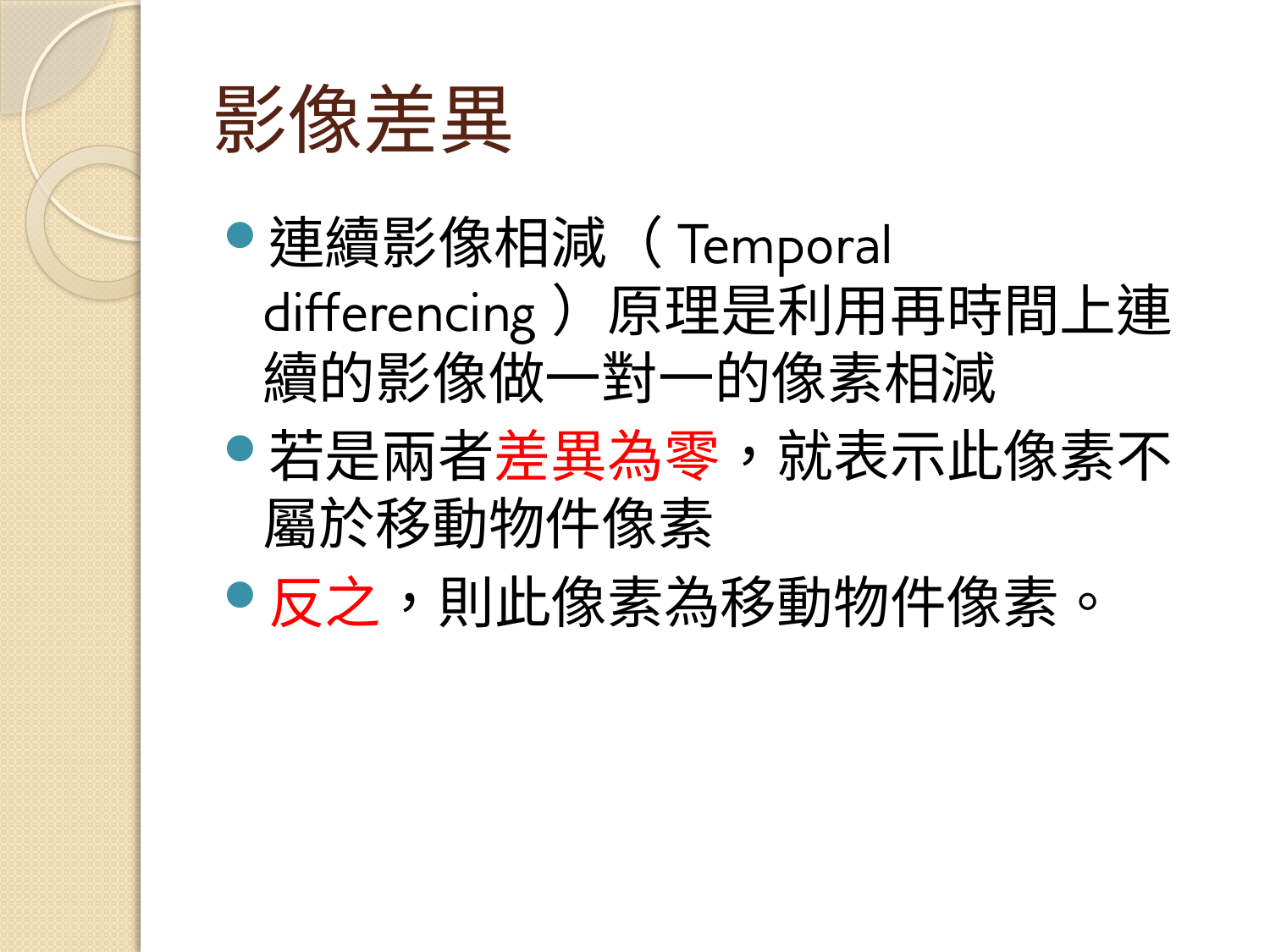

# 影像差異
連續影像相減（Temporal differencing）原理是利用再時間上連續的影像做一對一的像素相減
若是兩者差異為零，就表示此像素不屬於移動物件像素
反之，則此像素為移動物件像素。